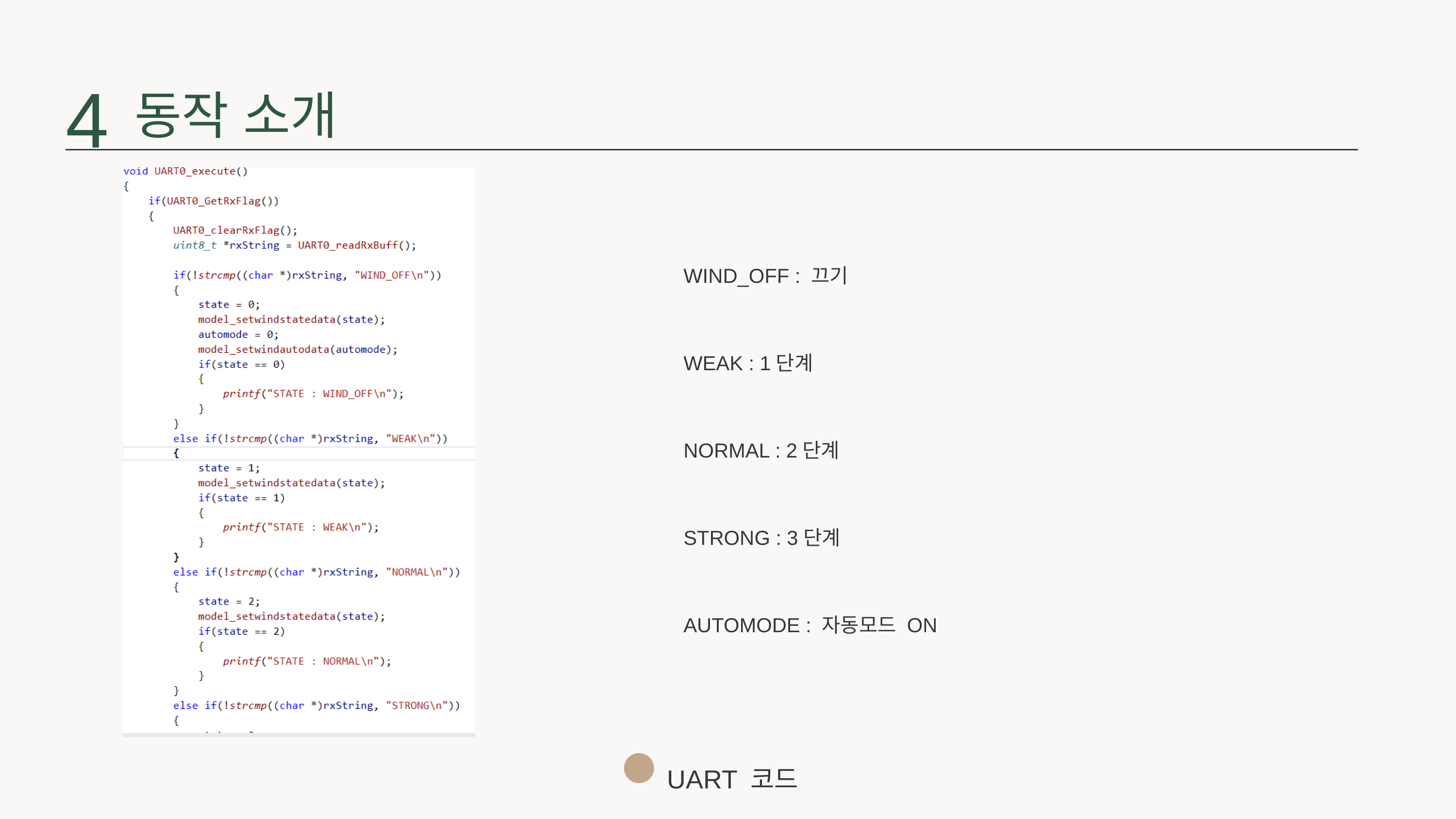

4
동작 소개

WIND_OFF : 끄기

WEAK : 1단계

NORMAL : 2단계

STRONG : 3단계

AUTOMODE : 자동모드 ON
UART 코드